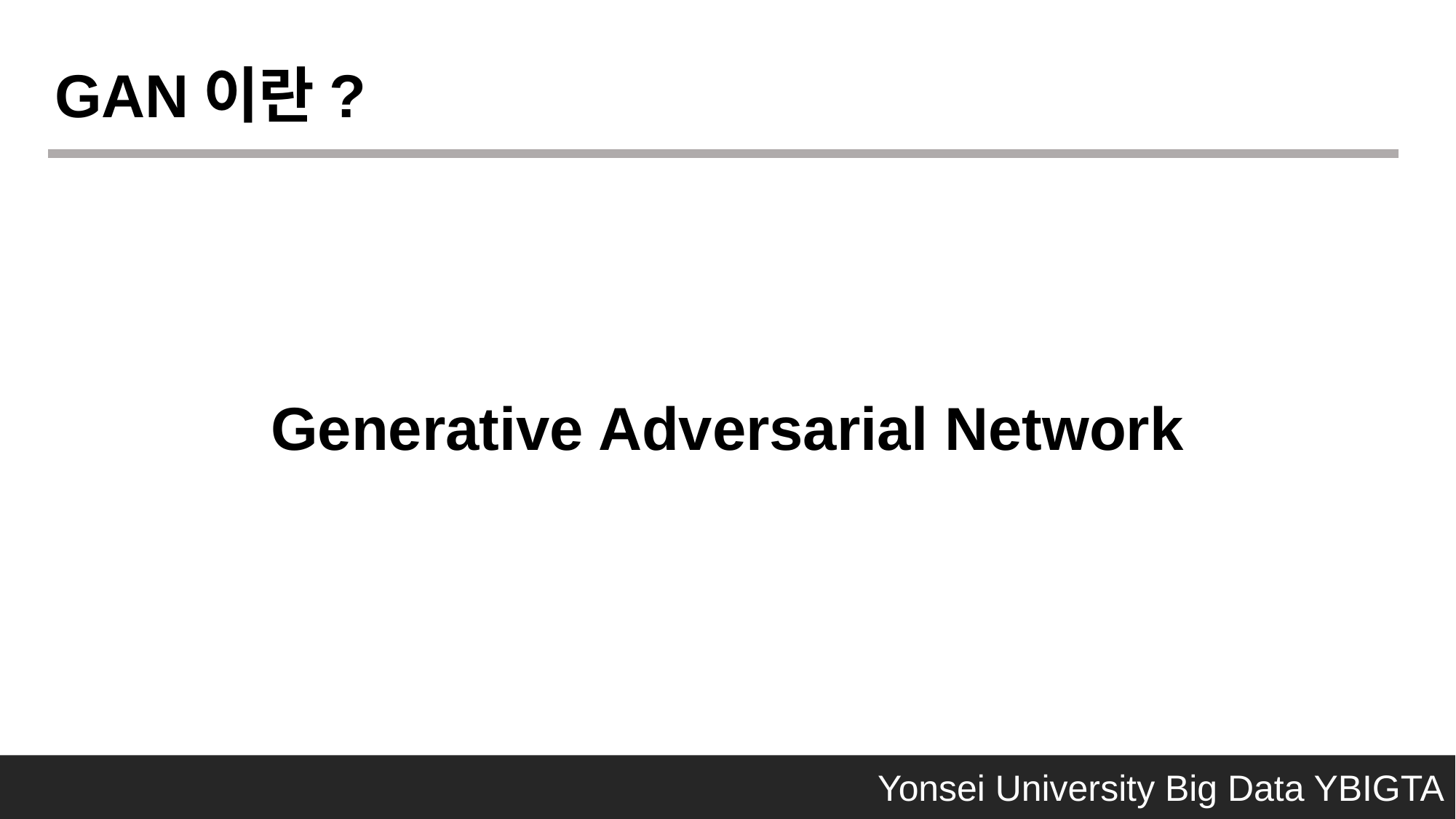

GAN이란?
Generative Adversarial Network

 Yonsei University Big Data YBIGTA